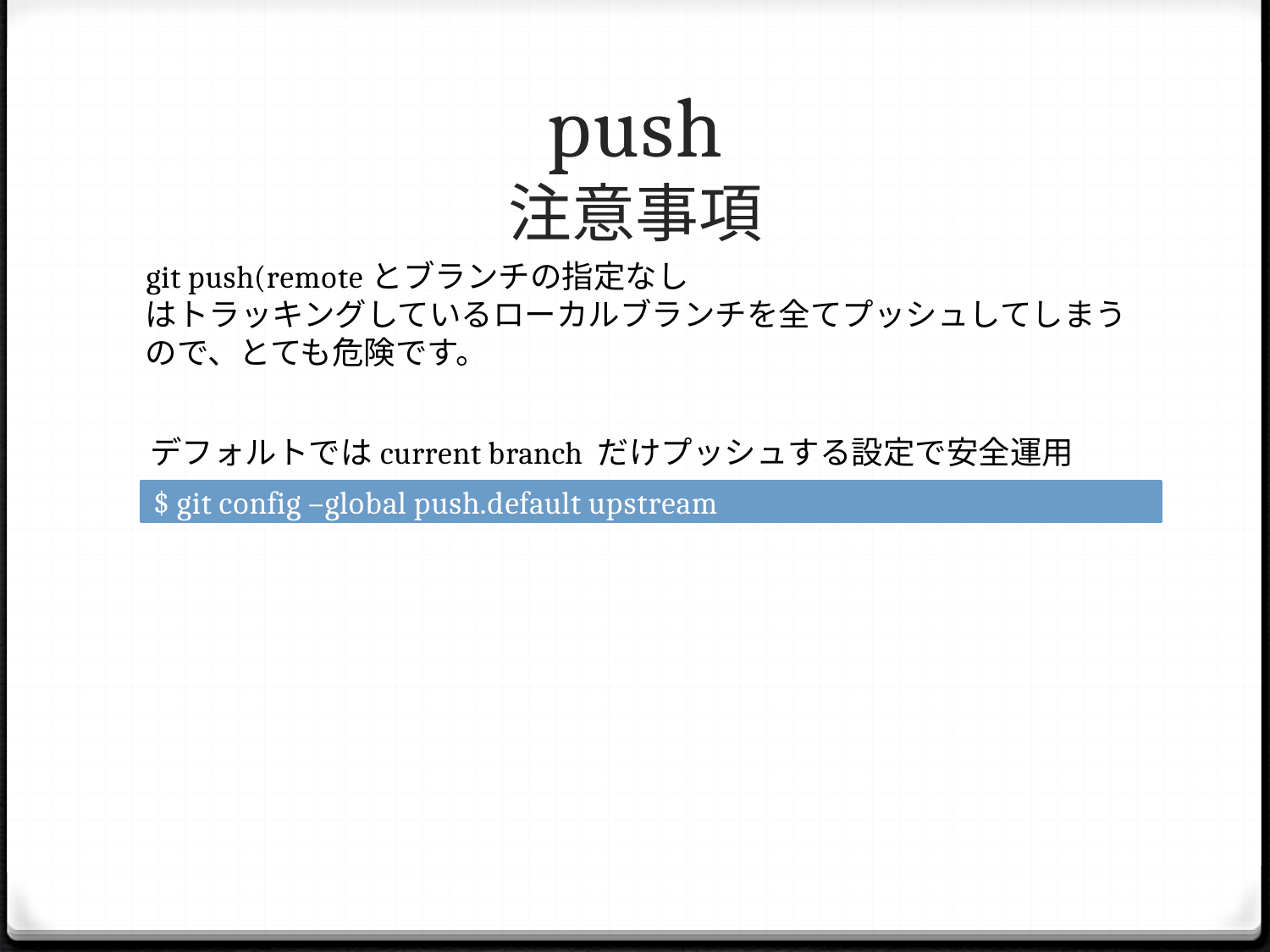

# push 注意事項
git push(remoteとブランチの指定なし
はトラッキングしているローカルブランチを全てプッシュしてしまうので、とても危険です。
デフォルトではcurrent branch だけプッシュする設定で安全運用
$ git config –global push.default upstream